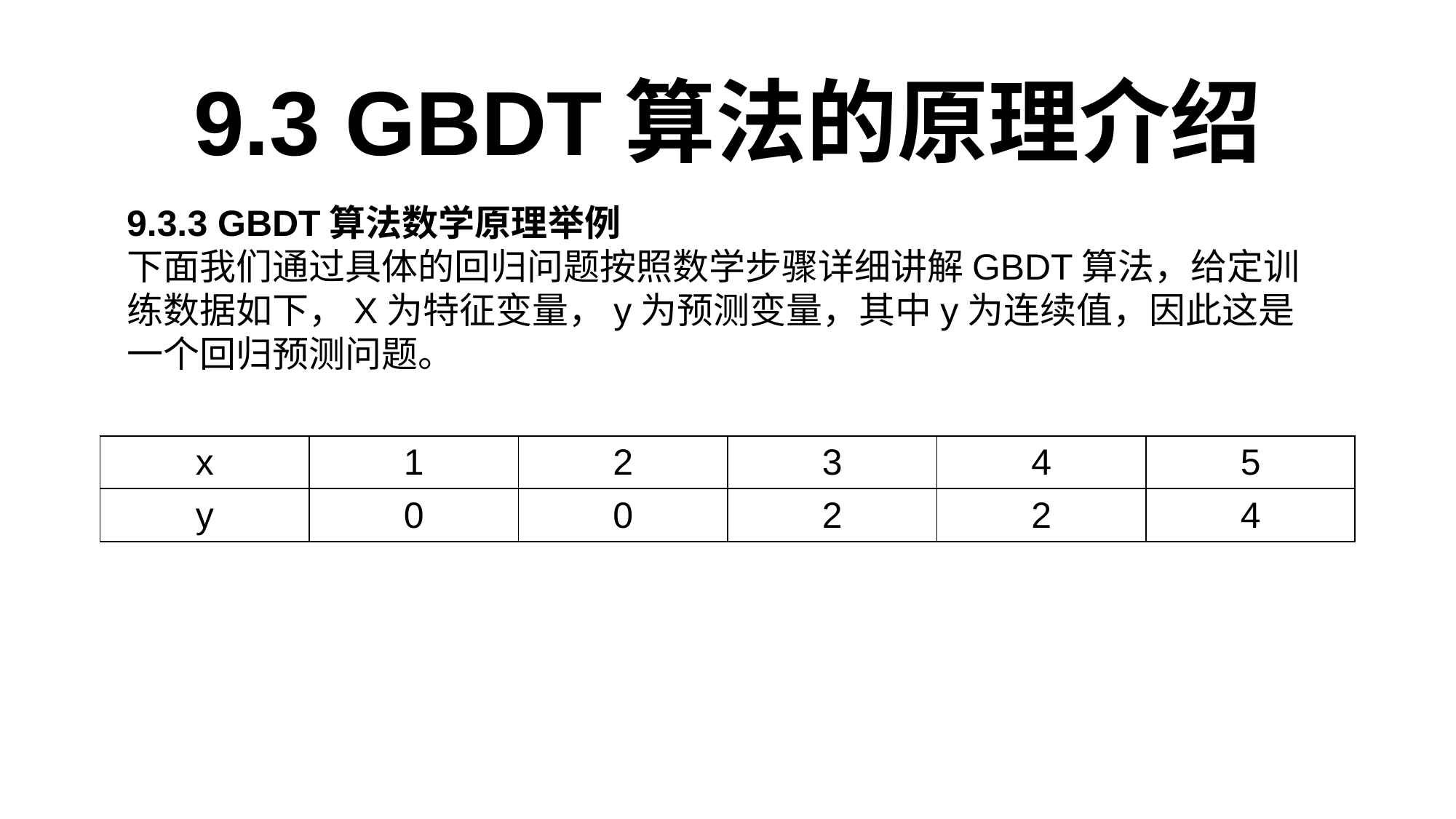

9.3 GBDT算法的原理介绍
9.3.3 GBDT算法数学原理举例
下面我们通过具体的回归问题按照数学步骤详细讲解GBDT算法，给定训练数据如下，X为特征变量，y为预测变量，其中y为连续值，因此这是一个回归预测问题。
| x | 1 | 2 | 3 | 4 | 5 |
| --- | --- | --- | --- | --- | --- |
| y | 0 | 0 | 2 | 2 | 4 |